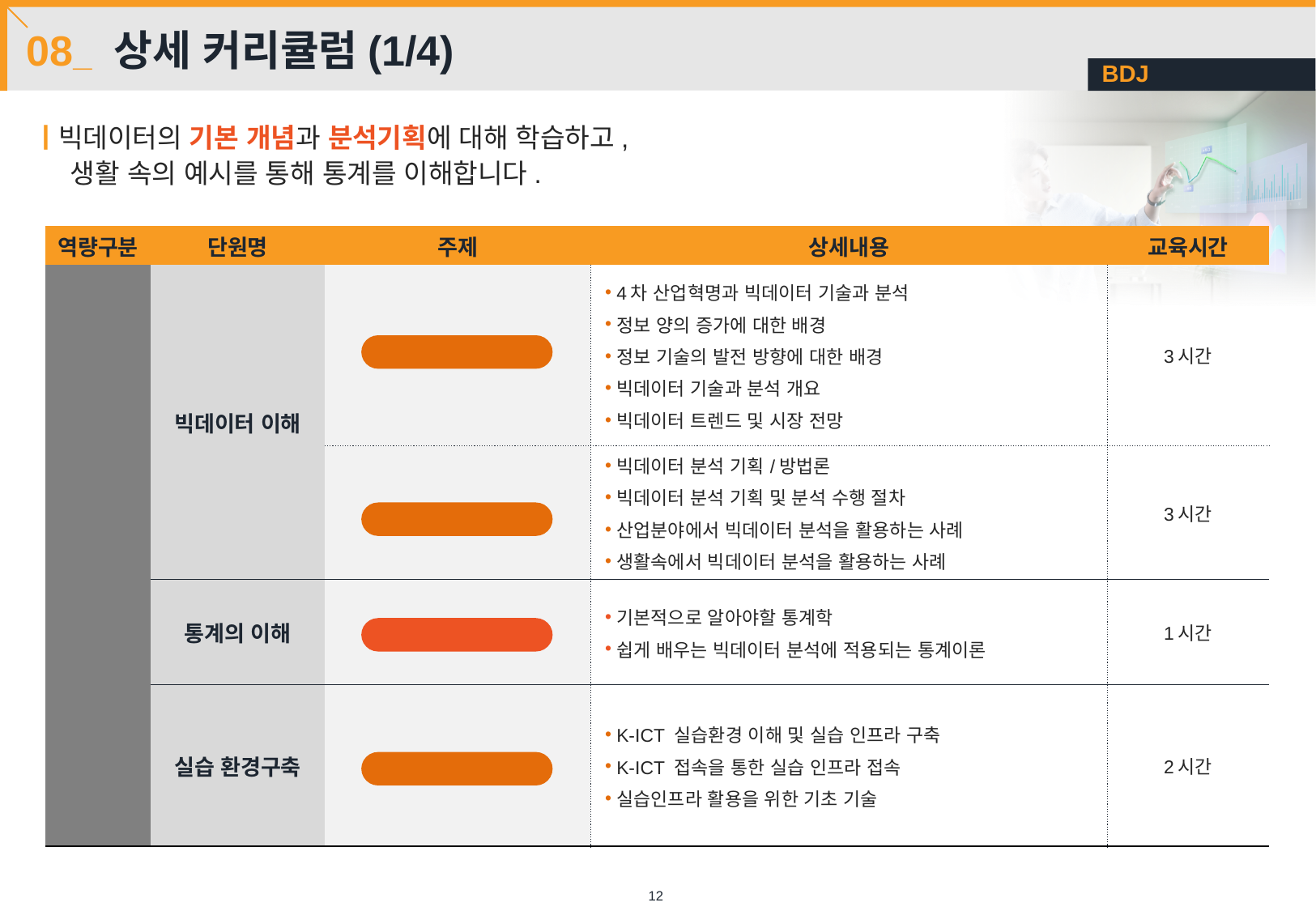

# 08_ 상세 커리큘럼(1/4)
ㅣ빅데이터의 기본 개념과 분석기획에 대해 학습하고,
    생활 속의 예시를 통해 통계를 이해합니다.
| 역량구분 | 단원명 | 주제 | 상세내용 | 교육시간 |
| --- | --- | --- | --- | --- |
| 빅데이터 분석역량 | 빅데이터 이해 |  | 4차 산업혁명과 빅데이터 기술과 분석 정보 양의 증가에 대한 배경 정보 기술의 발전 방향에 대한 배경 빅데이터 기술과 분석 개요 빅데이터 트렌드 및 시장 전망 | 3시간 |
|  |  |  | 빅데이터 분석 기획/방법론 빅데이터 분석 기획 및 분석 수행 절차 산업분야에서 빅데이터 분석을 활용하는 사례 생활속에서 빅데이터 분석을 활용하는 사례 | 3시간 |
|  | 통계의 이해 |  | 기본적으로 알아야할 통계학 쉽게 배우는 빅데이터 분석에 적용되는 통계이론 | 1시간 |
|  | 실습 환경구축 |  | K-ICT 실습환경 이해 및 실습 인프라 구축 K-ICT 접속을 통한 실습 인프라 접속 실습인프라 활용을 위한 기초 기술 | 2시간 |
빅데이터론
빅데이터 분석 기획
기초통계이론
K-ICT